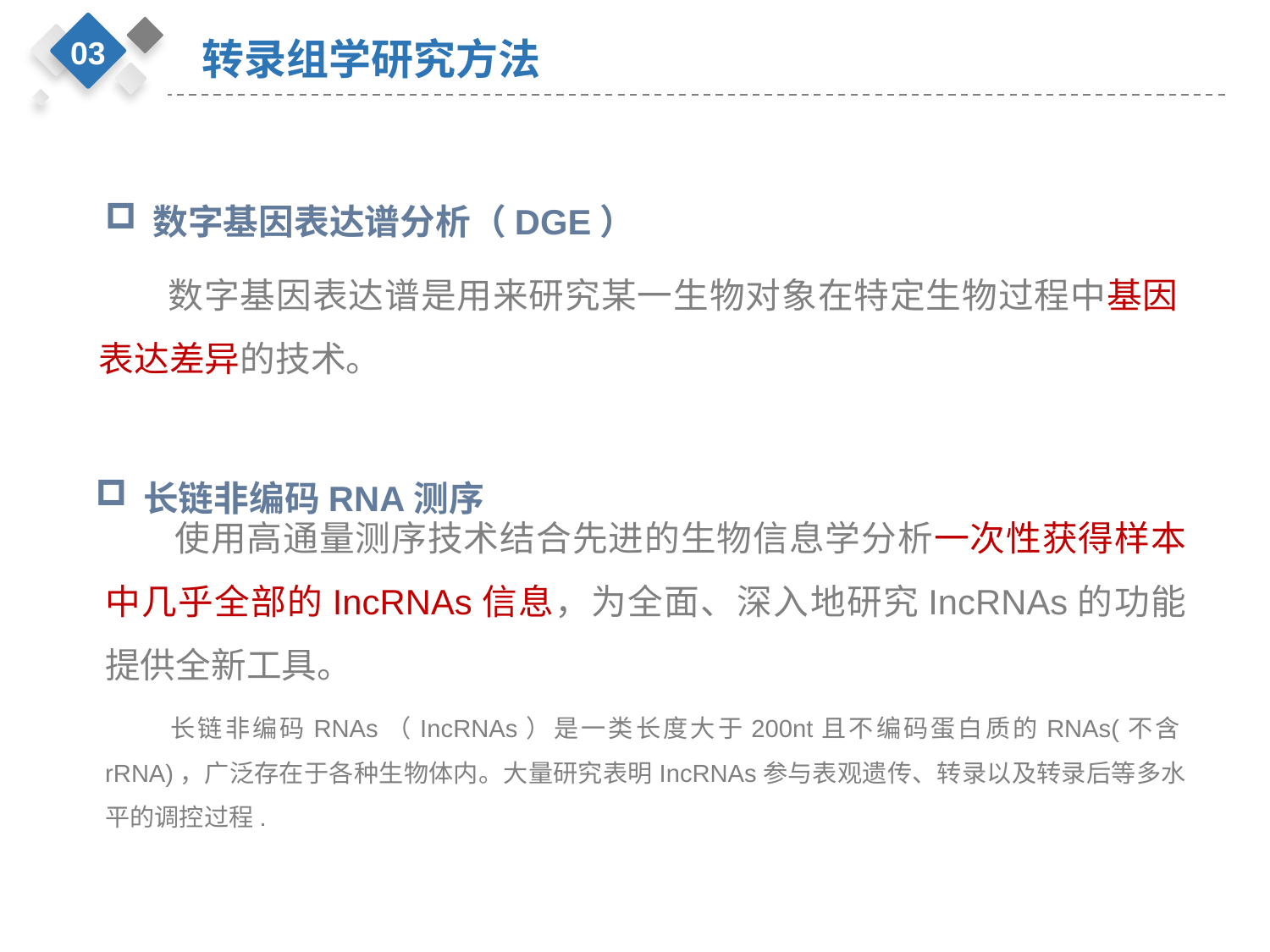

03

转录组学研究方法
数字基因表达谱分析（DGE）

       数字基因表达谱是用来研究某一生物对象在特定生物过程中基因表达差异的技术。
长链非编码RNA测序

       使用高通量测序技术结合先进的生物信息学分析一次性获得样本中几乎全部的IncRNAs信息，为全面、深入地研究IncRNAs的功能提供全新工具。

       长链非编码RNAs（IncRNAs）是一类长度大于200nt且不编码蛋白质的RNAs(不含rRNA)，广泛存在于各种生物体内。大量研究表明IncRNAs参与表观遗传、转录以及转录后等多水平的调控过程.